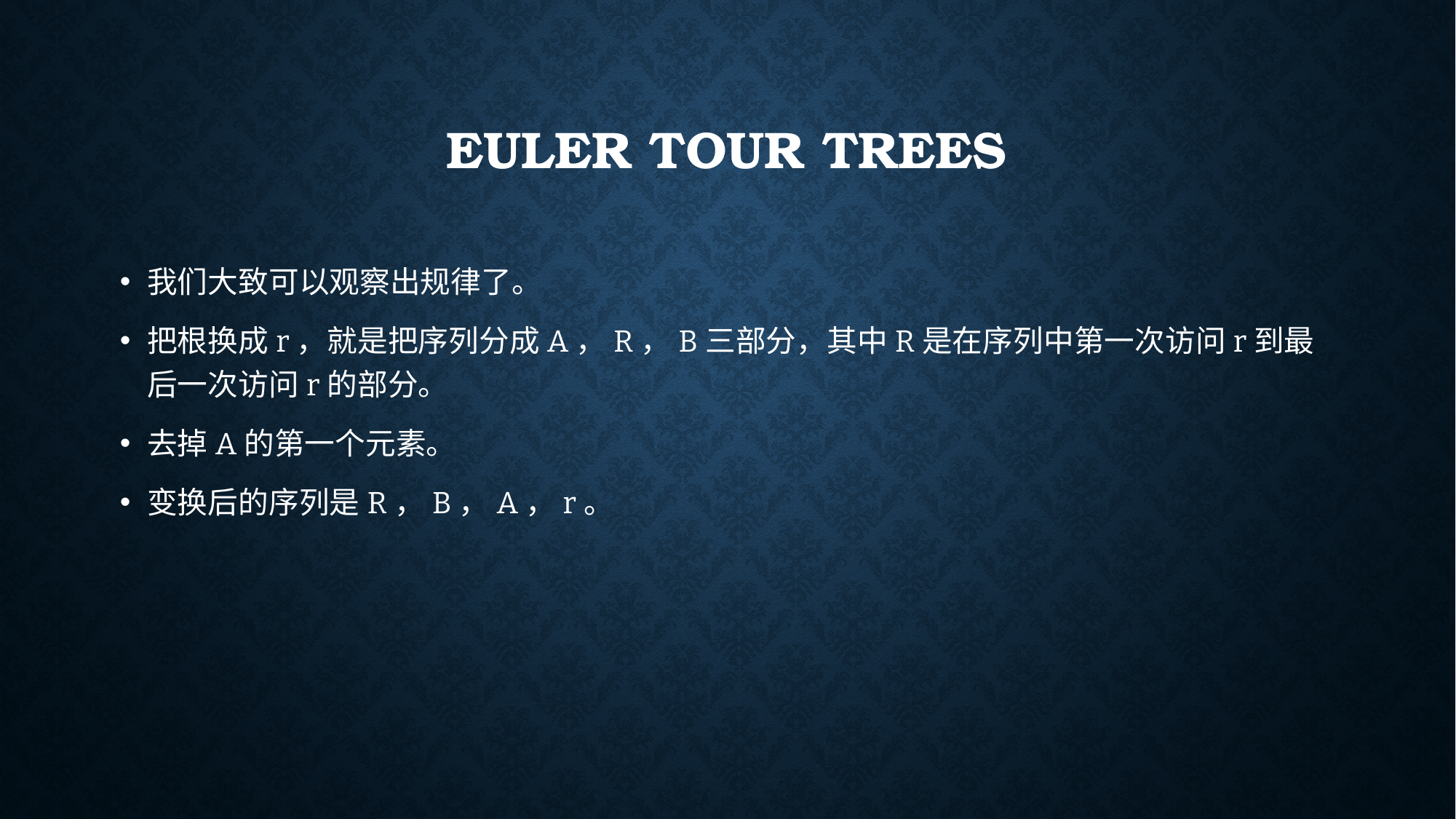

# Euler Tour Trees
我们大致可以观察出规律了。
把根换成r，就是把序列分成A，R，B三部分，其中R是在序列中第一次访问r到最后一次访问r的部分。
去掉A的第一个元素。
变换后的序列是R，B，A，r。